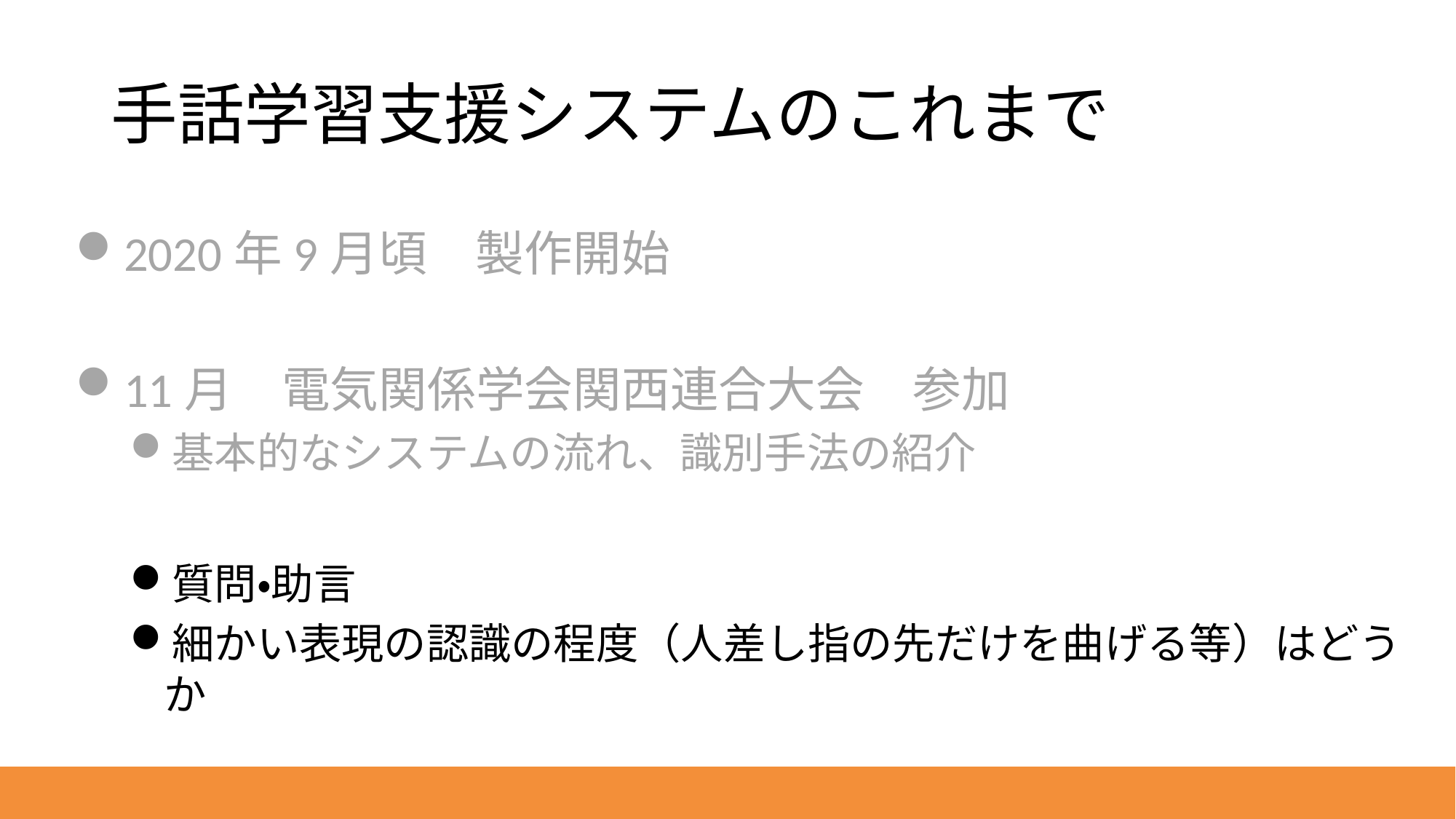

# 手話学習支援システムのこれまで
2020年9月頃　製作開始

11月　電気関係学会関西連合大会　参加
基本的なシステムの流れ、識別手法の紹介

質問・助言
細かい表現の認識の程度（人差し指の先だけを曲げる等）はどうか